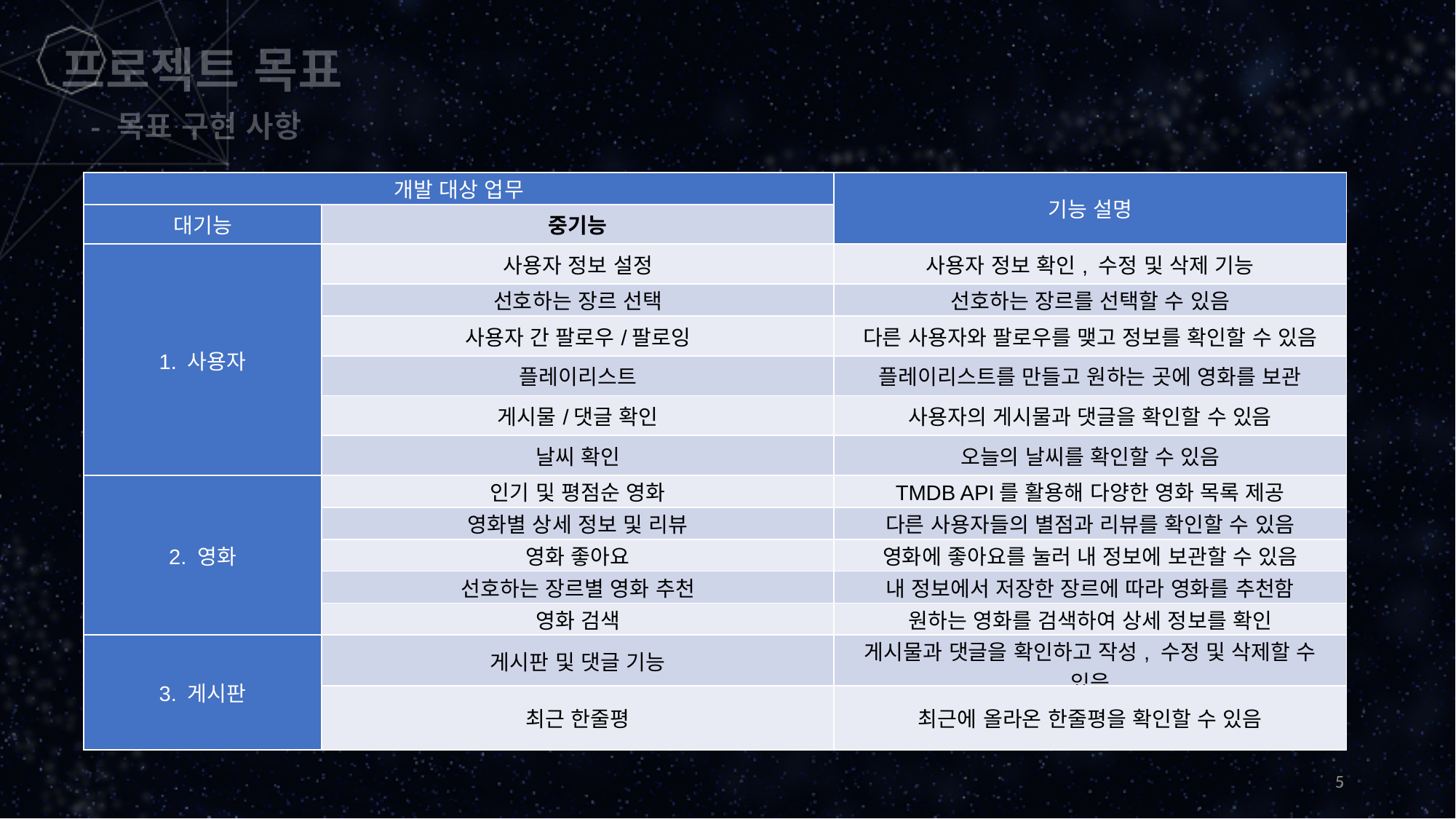

프로젝트 목표
- 목표 구현 사항
| 개발 대상 업무 |  | 기능 설명 |
| --- | --- | --- |
| 대기능 | 중기능 |  |
| 1. 사용자 | 사용자 정보 설정 | 사용자 정보 확인, 수정 및 삭제 기능 |
|  | 선호하는 장르 선택 | 선호하는 장르를 선택할 수 있음 |
|  | 사용자 간 팔로우/팔로잉 | 다른 사용자와 팔로우를 맺고 정보를 확인할 수 있음 |
|  | 플레이리스트 | 플레이리스트를 만들고 원하는 곳에 영화를 보관 |
|  | 게시물/댓글 확인 | 사용자의 게시물과 댓글을 확인할 수 있음 |
|  | 날씨 확인 | 오늘의 날씨를 확인할 수 있음 |
| 2. 영화 | 인기 및 평점순 영화 | TMDB API를 활용해 다양한 영화 목록 제공 |
|  | 영화별 상세 정보 및 리뷰 | 다른 사용자들의 별점과 리뷰를 확인할 수 있음 |
|  | 영화 좋아요 | 영화에 좋아요를 눌러 내 정보에 보관할 수 있음 |
|  | 선호하는 장르별 영화 추천 | 내 정보에서 저장한 장르에 따라 영화를 추천함 |
|  | 영화 검색 | 원하는 영화를 검색하여 상세 정보를 확인 |
| 3. 게시판 | 게시판 및 댓글 기능 | 게시물과 댓글을 확인하고 작성, 수정 및 삭제할 수 있음 |
|  | 최근 한줄평 | 최근에 올라온 한줄평을 확인할 수 있음 |
5